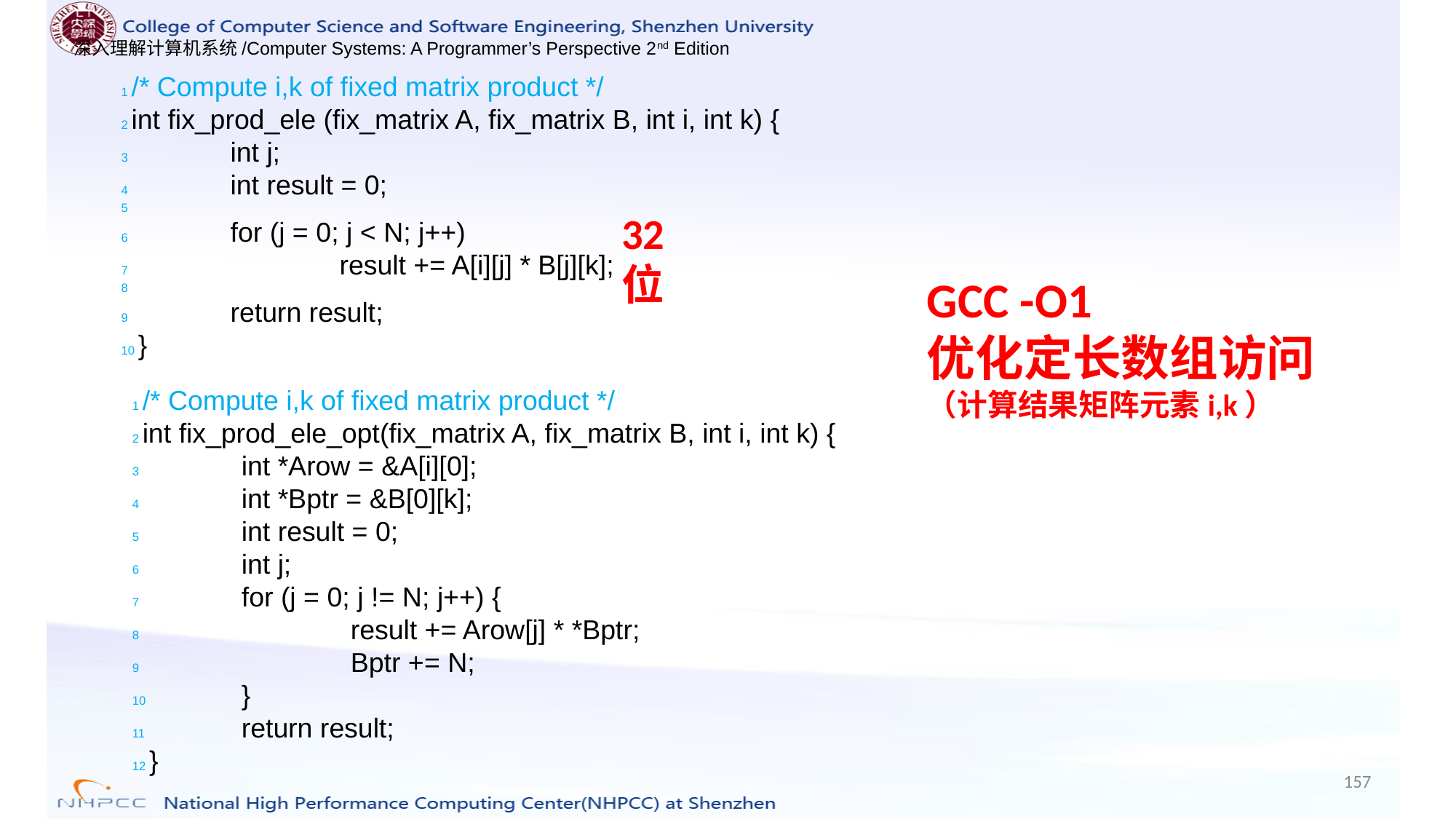

1 /* Compute i,k of fixed matrix product */
2 int fix_prod_ele (fix_matrix A, fix_matrix B, int i, int k) {
3 	int j;
4 	int result = 0;
5
6 	for (j = 0; j < N; j++)
7 		result += A[i][j] * B[j][k];
8
9 	return result;
10 }
32位
GCC -O1
优化定长数组访问
（计算结果矩阵元素i,k）
1 /* Compute i,k of fixed matrix product */
2 int fix_prod_ele_opt(fix_matrix A, fix_matrix B, int i, int k) {
3 	int *Arow = &A[i][0];
4 	int *Bptr = &B[0][k];
5 	int result = 0;
6 	int j;
7 	for (j = 0; j != N; j++) {
8 		result += Arow[j] * *Bptr;
9 		Bptr += N;
10 	}
11 	return result;
12 }
157